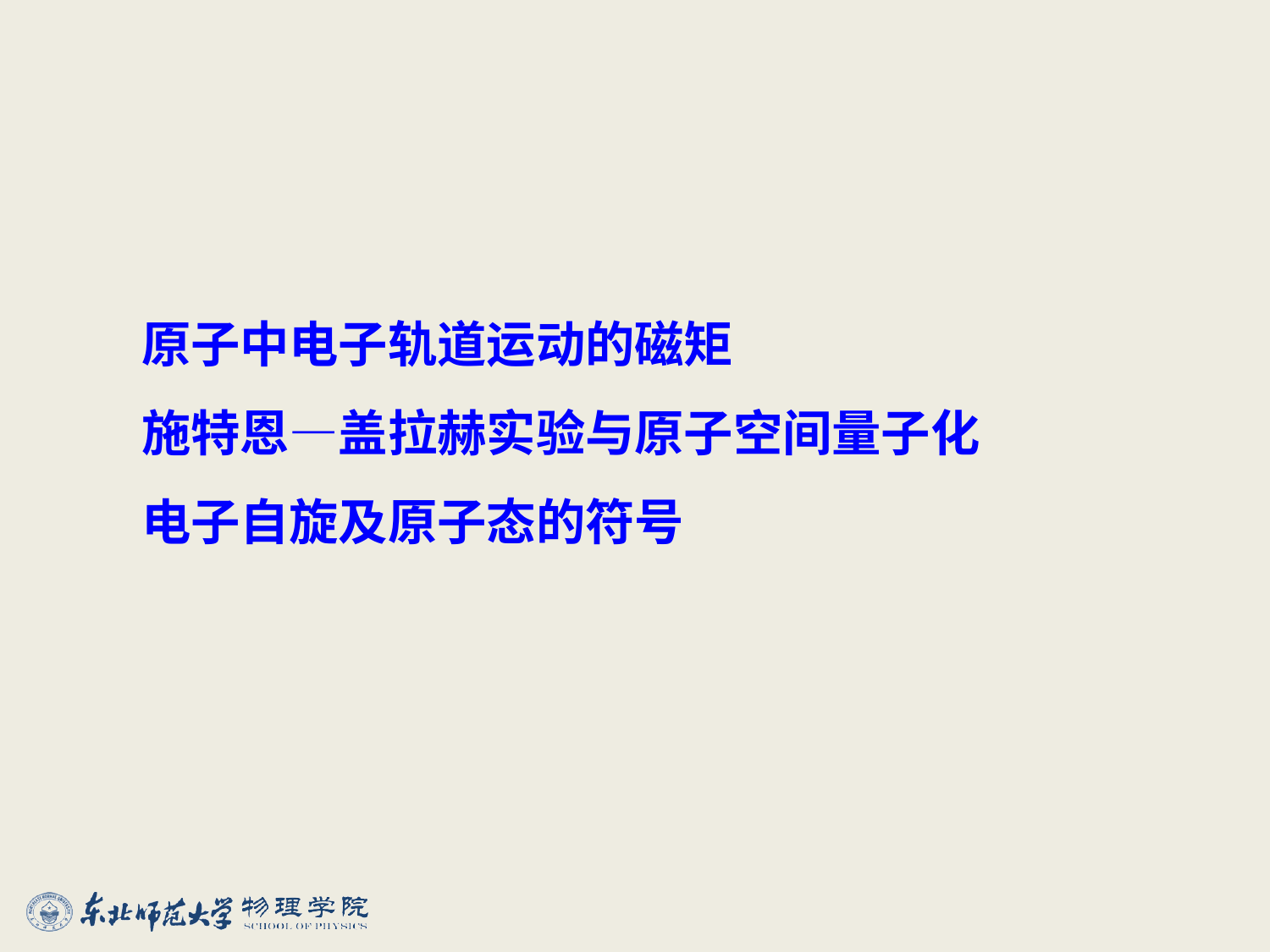

原子中电子轨道运动的磁矩
施特恩—盖拉赫实验与原子空间量子化
电子自旋及原子态的符号